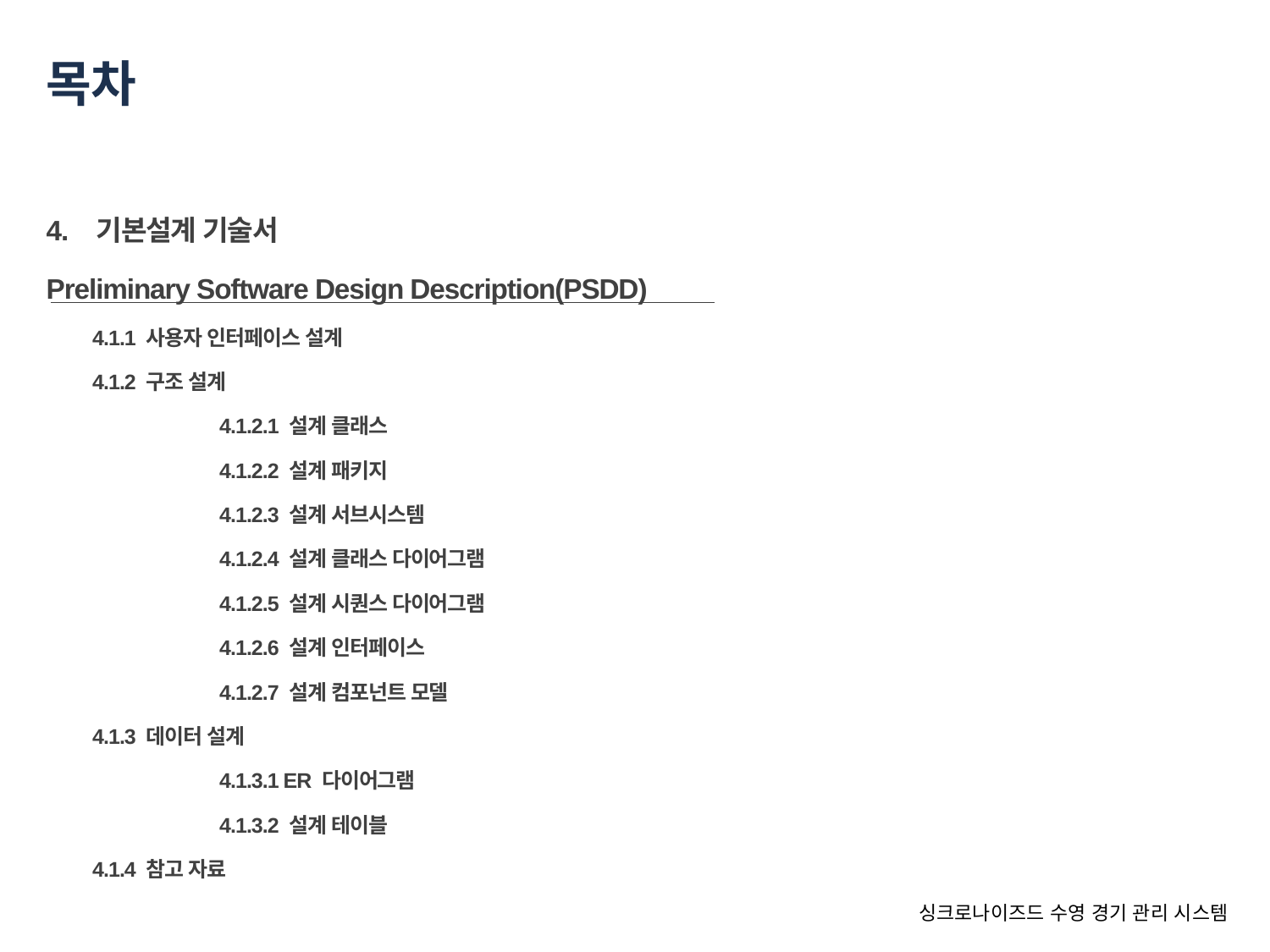

# 목차
4.   기본설계 기술서
Preliminary Software Design Description(PSDD)
	4.1.1 사용자 인터페이스 설계
	4.1.2 구조 설계
		4.1.2.1 설계 클래스
		4.1.2.2 설계 패키지
		4.1.2.3 설계 서브시스템
		4.1.2.4 설계 클래스 다이어그램
		4.1.2.5 설계 시퀀스 다이어그램
		4.1.2.6 설계 인터페이스
		4.1.2.7 설계 컴포넌트 모델
	4.1.3 데이터 설계
		4.1.3.1 ER 다이어그램
		4.1.3.2 설계 테이블
	4.1.4 참고 자료
싱크로나이즈드 수영 경기 관리 시스템